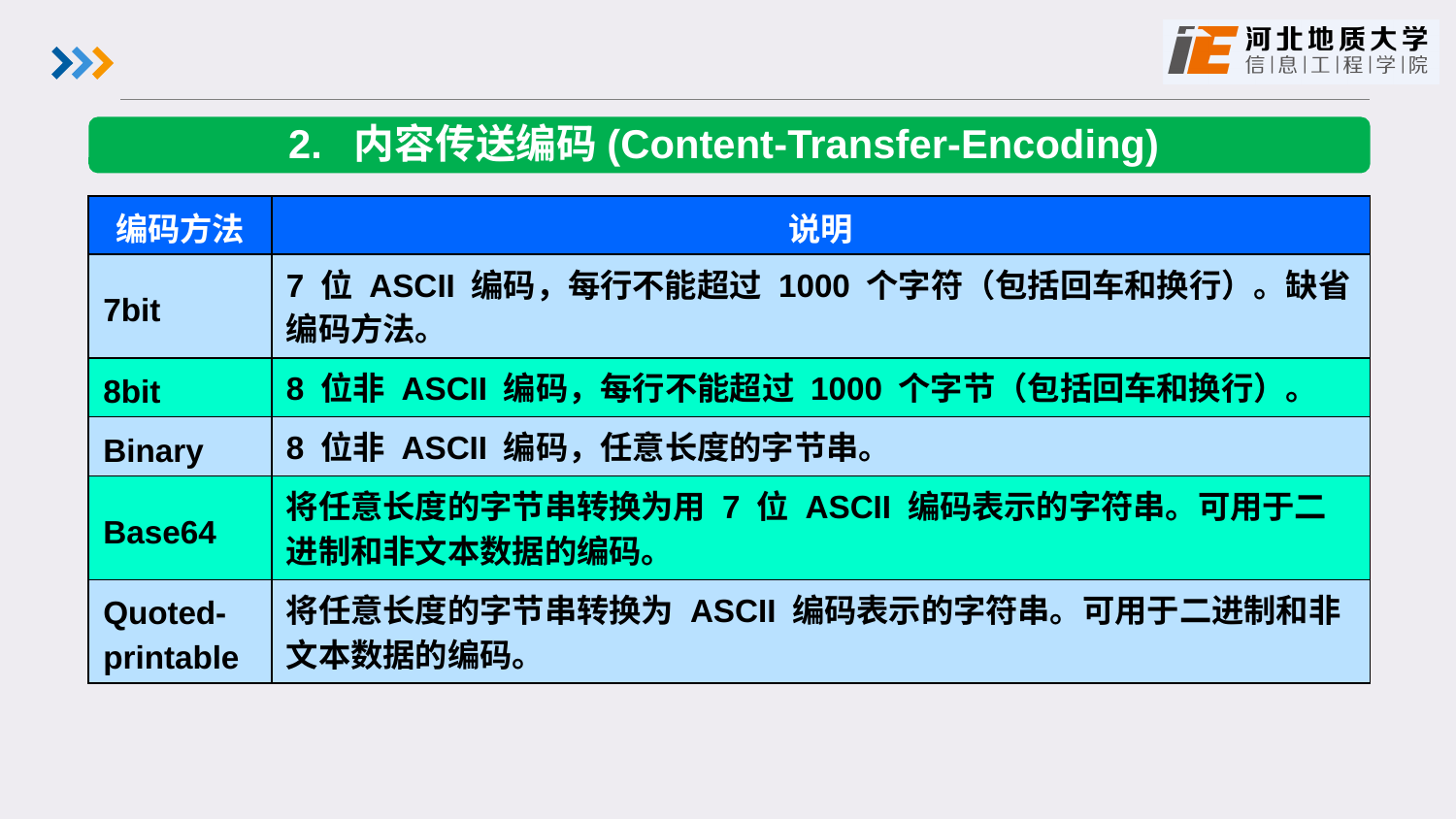

2.  内容传送编码(Content-Transfer-Encoding)

| 编码方法 | 说明 |
| --- | --- |
| 7bit | 7 位 ASCII 编码，每行不能超过 1000 个字符（包括回车和换行）。缺省编码方法。 |
| 8bit | 8 位非 ASCII 编码，每行不能超过 1000 个字节（包括回车和换行）。 |
| Binary | 8 位非 ASCII 编码，任意长度的字节串。 |
| Base64 | 将任意长度的字节串转换为用 7 位 ASCII 编码表示的字符串。可用于二进制和非文本数据的编码。 |
| Quoted-printable | 将任意长度的字节串转换为 ASCII 编码表示的字符串。可用于二进制和非文本数据的编码。 |